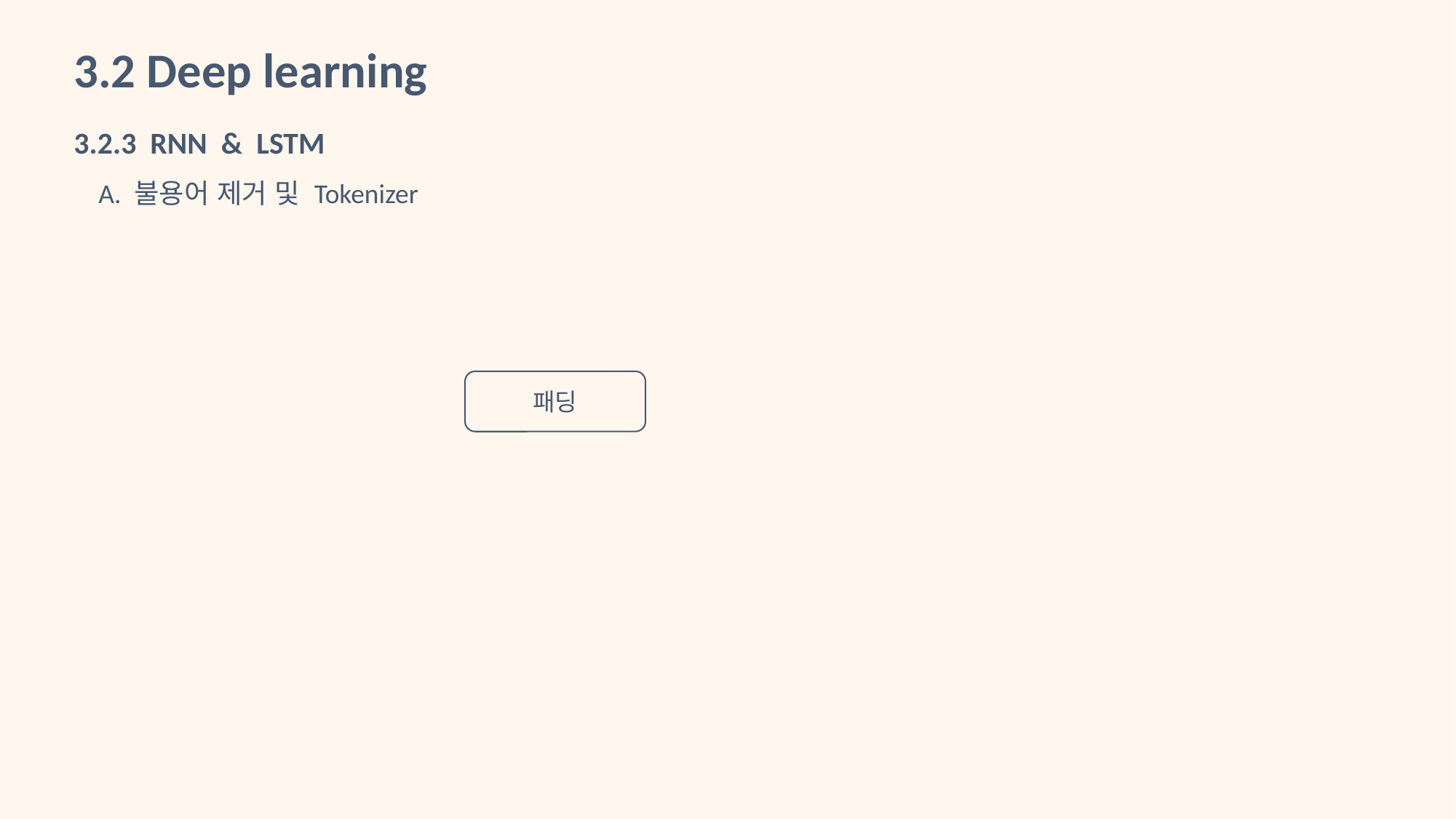

3.2 Deep learning
3.2.3  RNN  &  LSTM
    A. 불용어 제거 및 Tokenizer
패딩